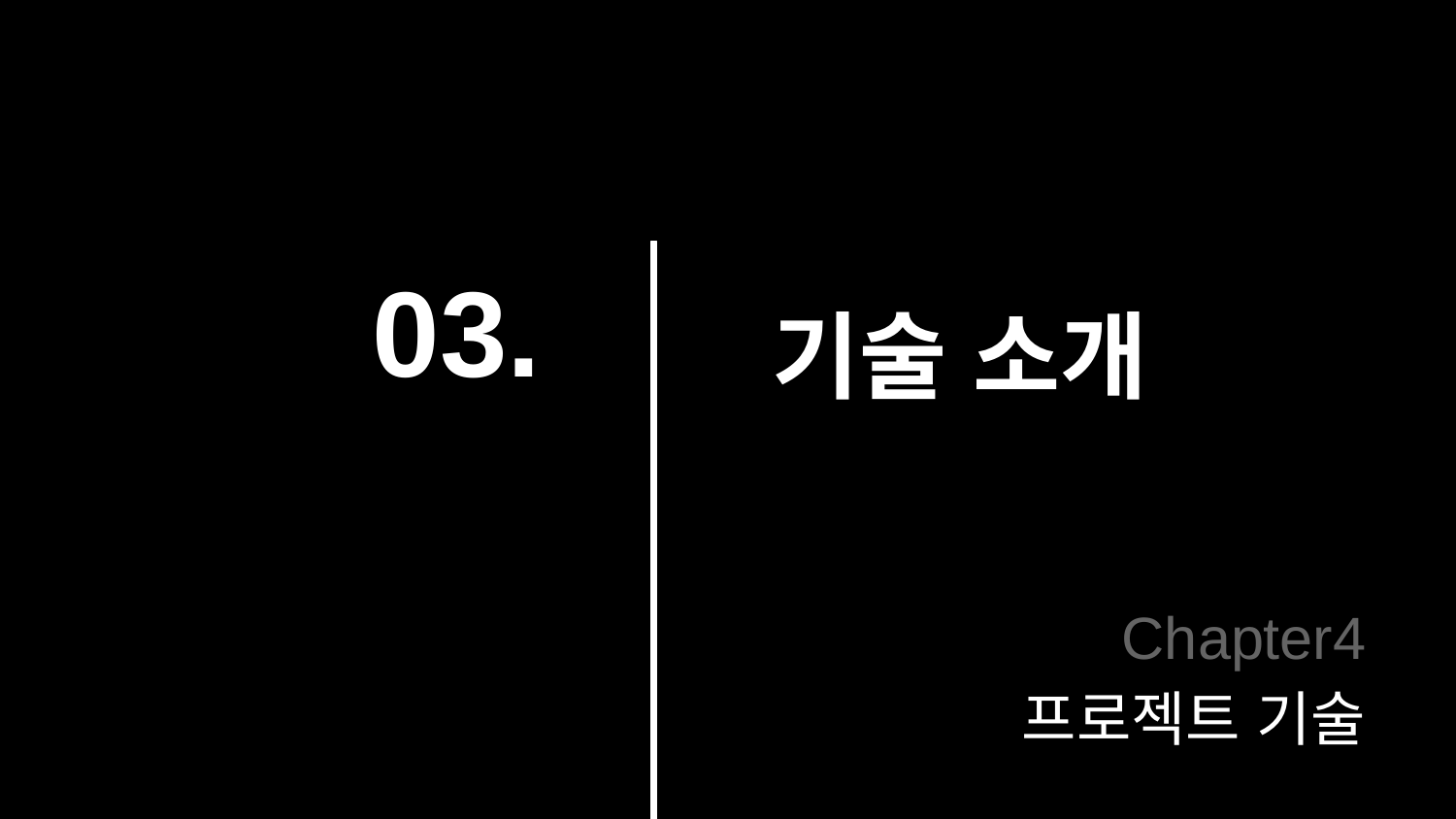

# 03.

기술 소개

Chapter4
프로젝트 기술